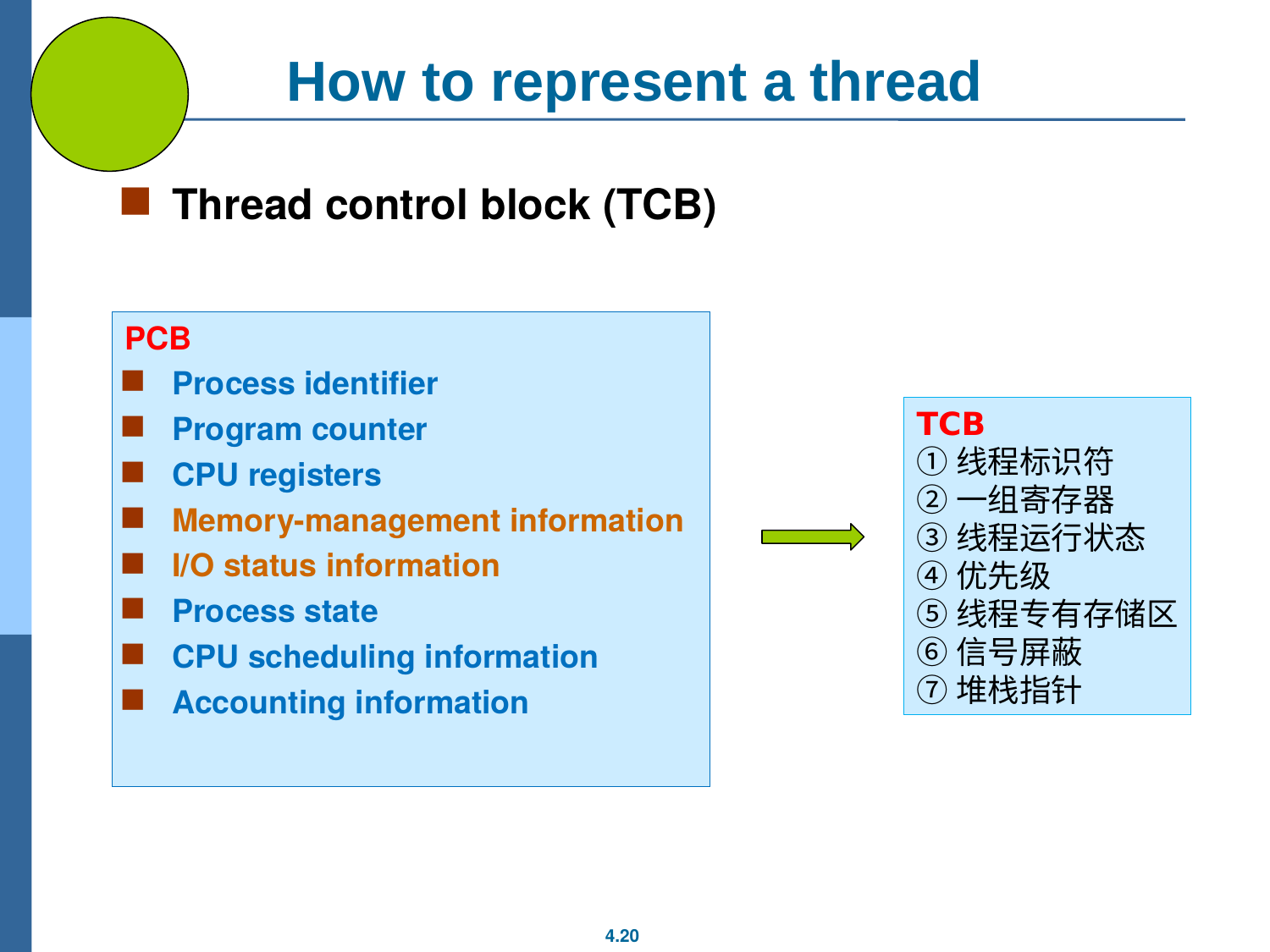

# How to represent a thread
Thread control block (TCB)
PCB
Process identifier
Program counter
CPU registers
Memory-management information
I/O status information
Process state
CPU scheduling information
Accounting information
TCB
①线程标识符
②一组寄存器
③线程运行状态
④优先级
⑤线程专有存储区
⑥信号屏蔽
⑦堆栈指针